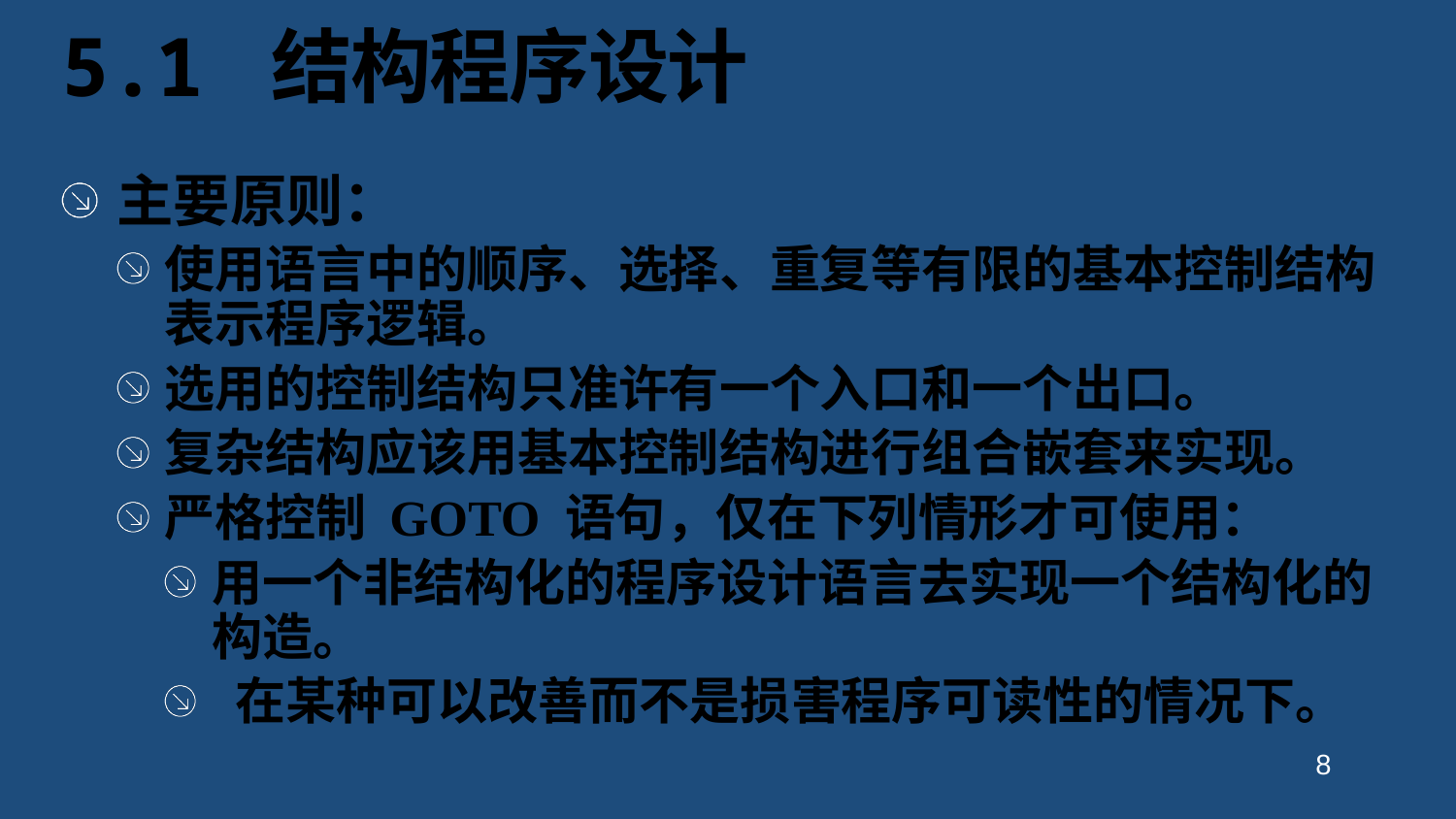

# 5.1 结构程序设计
主要原则：
使用语言中的顺序、选择、重复等有限的基本控制结构表示程序逻辑。
选用的控制结构只准许有一个入口和一个出口。
复杂结构应该用基本控制结构进行组合嵌套来实现。
严格控制 GOTO 语句，仅在下列情形才可使用：
用一个非结构化的程序设计语言去实现一个结构化的构造。
 在某种可以改善而不是损害程序可读性的情况下。
8